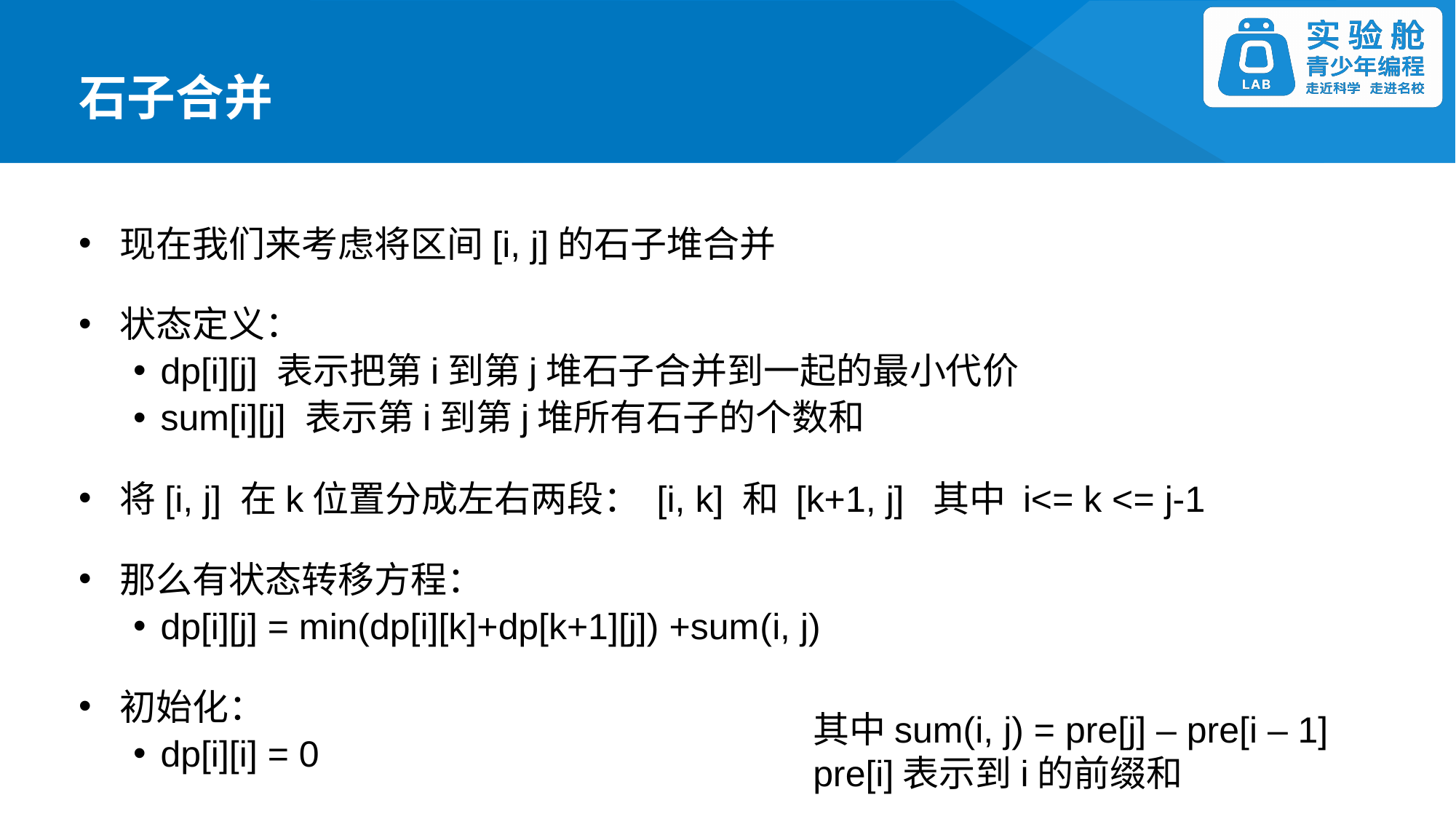

石子合并
现在我们来考虑将区间[i, j]的石子堆合并
状态定义：
dp[i][j] 表示把第i到第j堆石子合并到一起的最小代价
sum[i][j] 表示第i到第j堆所有石子的个数和
将[i, j] 在k位置分成左右两段： [i, k] 和 [k+1, j]  其中 i<= k <= j-1
那么有状态转移方程：
dp[i][j] = min(dp[i][k]+dp[k+1][j]) +sum(i, j)
初始化：
dp[i][i] = 0

其中sum(i, j) = pre[j] – pre[i – 1]
pre[i]表示到i的前缀和